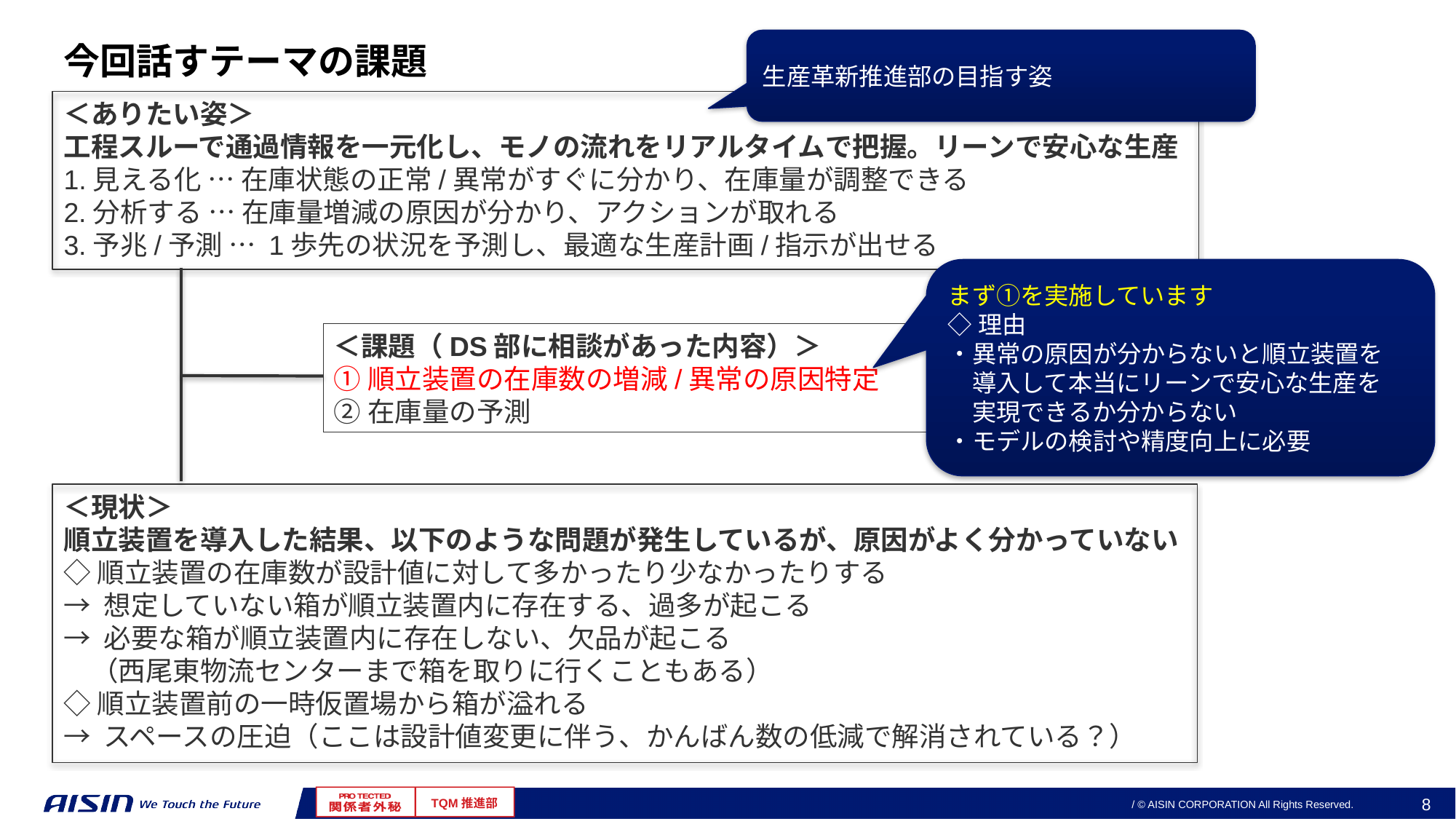

生産革新推進部の目指す姿
今回話すテーマの課題

＜ありたい姿＞
工程スルーで通過情報を一元化し、モノの流れをリアルタイムで把握。リーンで安心な生産
1.見える化 … 在庫状態の正常/異常がすぐに分かり、在庫量が調整できる
2.分析する … 在庫量増減の原因が分かり、アクションが取れる
3.予兆/予測 … 1歩先の状況を予測し、最適な生産計画/指示が出せる

＜現状＞
順立装置を導入した結果、以下のような問題が発生しているが、原因がよく分かっていない
◇順立装置の在庫数が設計値に対して多かったり少なかったりする
→ 想定していない箱が順立装置内に存在する、過多が起こる
→ 必要な箱が順立装置内に存在しない、欠品が起こる
　（西尾東物流センターまで箱を取りに行くこともある）
◇順立装置前の一時仮置場から箱が溢れる
→ スペースの圧迫（ここは設計値変更に伴う、かんばん数の低減で解消されている？）

まず①を実施しています
◇理由
・異常の原因が分からないと順立装置を
　導入して本当にリーンで安心な生産を
　実現できるか分からない
・モデルの検討や精度向上に必要
＜課題（DS部に相談があった内容）＞
①順立装置の在庫数の増減/異常の原因特定
②在庫量の予測

8